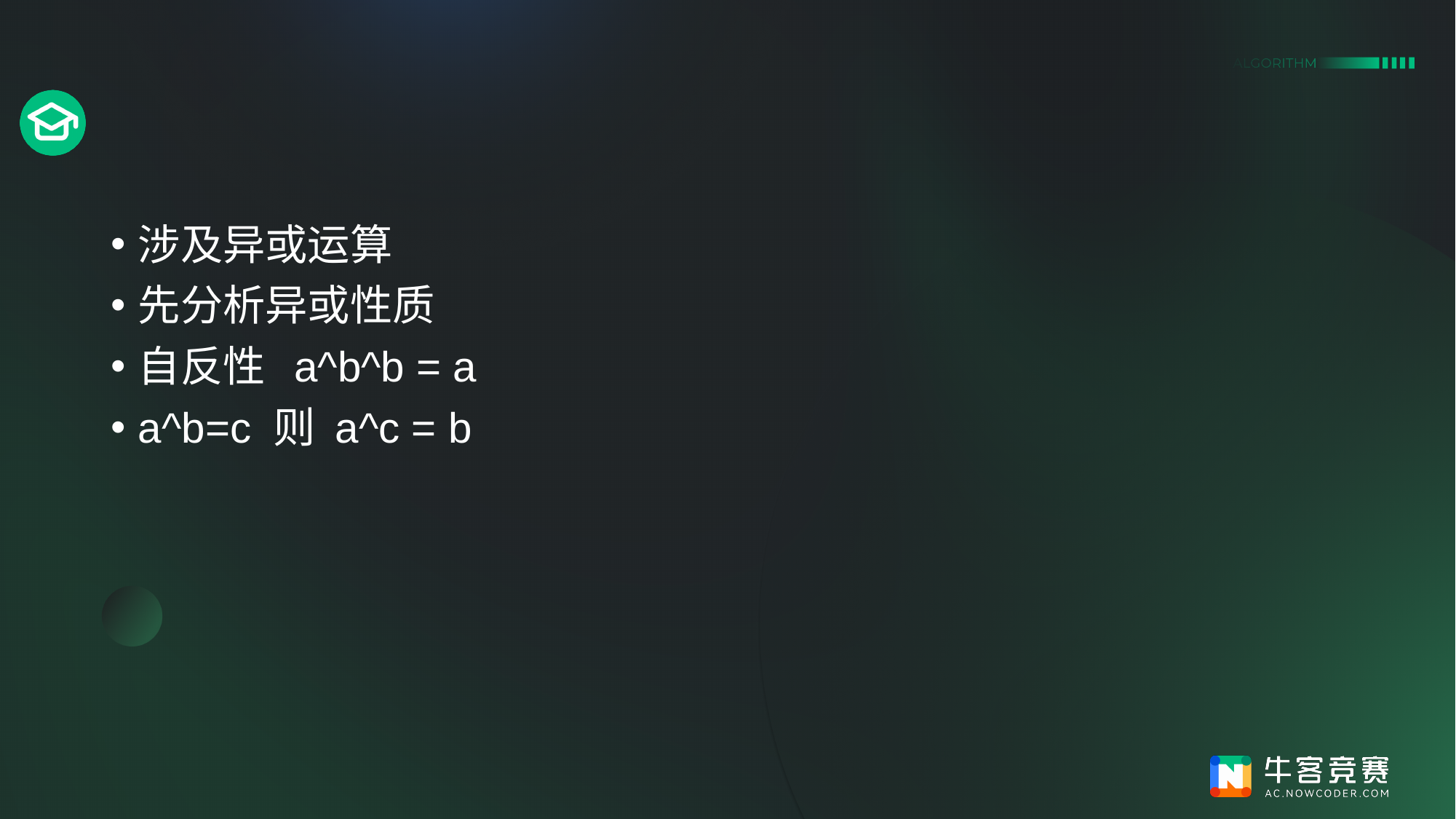

#
涉及异或运算
先分析异或性质
自反性  a^b^b = a
a^b=c 则 a^c = b